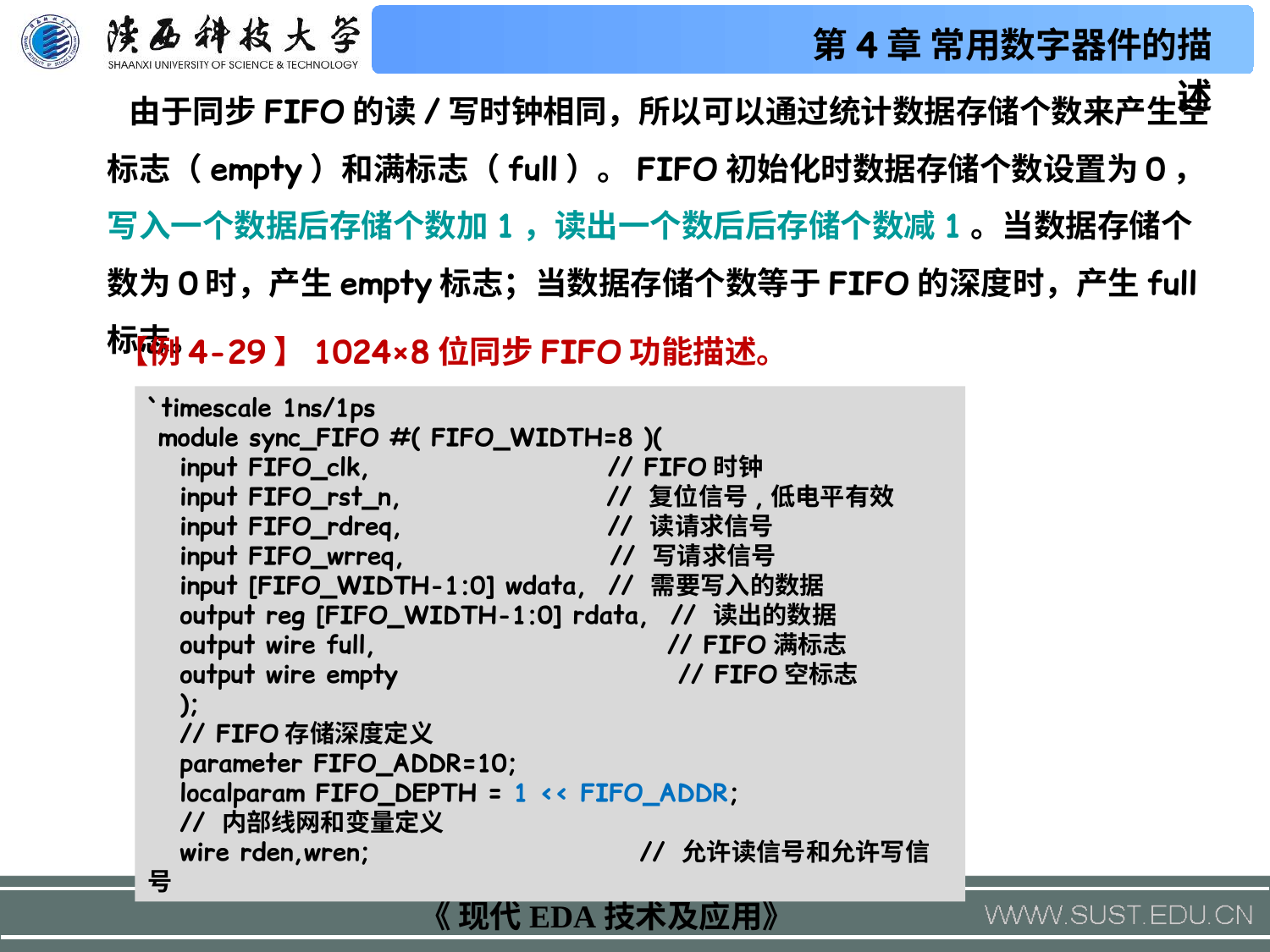

由于同步FIFO的读/写时钟相同，所以可以通过统计数据存储个数来产生空标志（empty）和满标志（full）。FIFO初始化时数据存储个数设置为0，写入一个数据后存储个数加1，读出一个数后后存储个数减1。当数据存储个数为0时，产生empty标志；当数据存储个数等于FIFO的深度时，产生full标志。
【例4-29】1024×8位同步FIFO功能描述。
`timescale 1ns/1ps
 module sync_FIFO #( FIFO_WIDTH=8 )(
   input FIFO_clk,                      // FIFO时钟
   input FIFO_rst_n,                   // 复位信号,低电平有效
   input FIFO_rdreq,                   // 读请求信号
   input FIFO_wrreq,                   // 写请求信号
   input [FIFO_WIDTH-1:0] wdata,  // 需要写入的数据
   output reg [FIFO_WIDTH-1:0] rdata,  // 读出的数据
   output wire full,                           // FIFO满标志
   output wire empty                          // FIFO空标志
   );
   // FIFO存储深度定义
   parameter FIFO_ADDR=10;
   localparam FIFO_DEPTH = 1 << FIFO_ADDR;
   // 内部线网和变量定义
   wire rden,wren;                         // 允许读信号和允许写信号